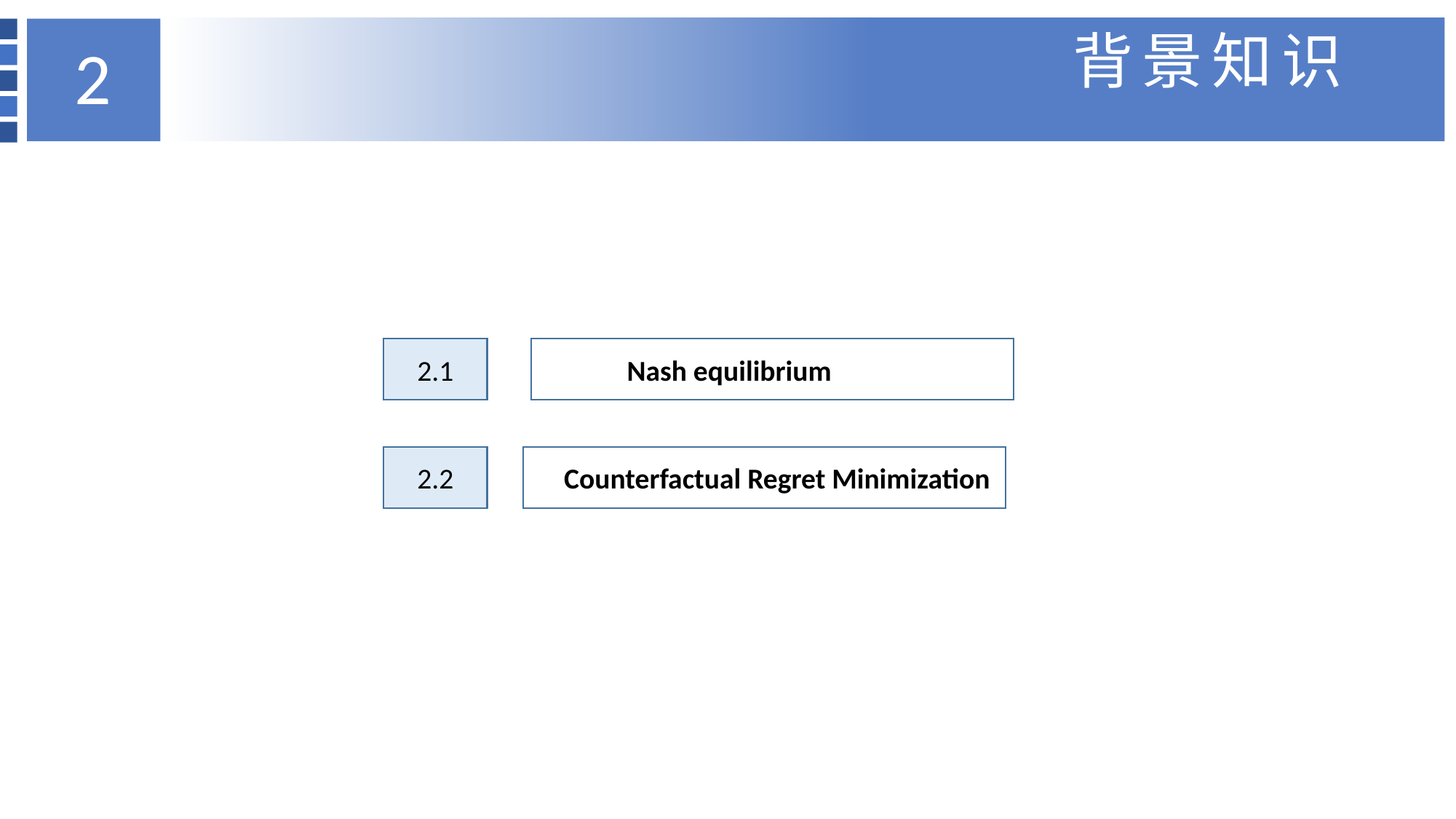

背景知识

2
             Nash equilibrium
2.1

2.2
Counterfactual Regret Minimization